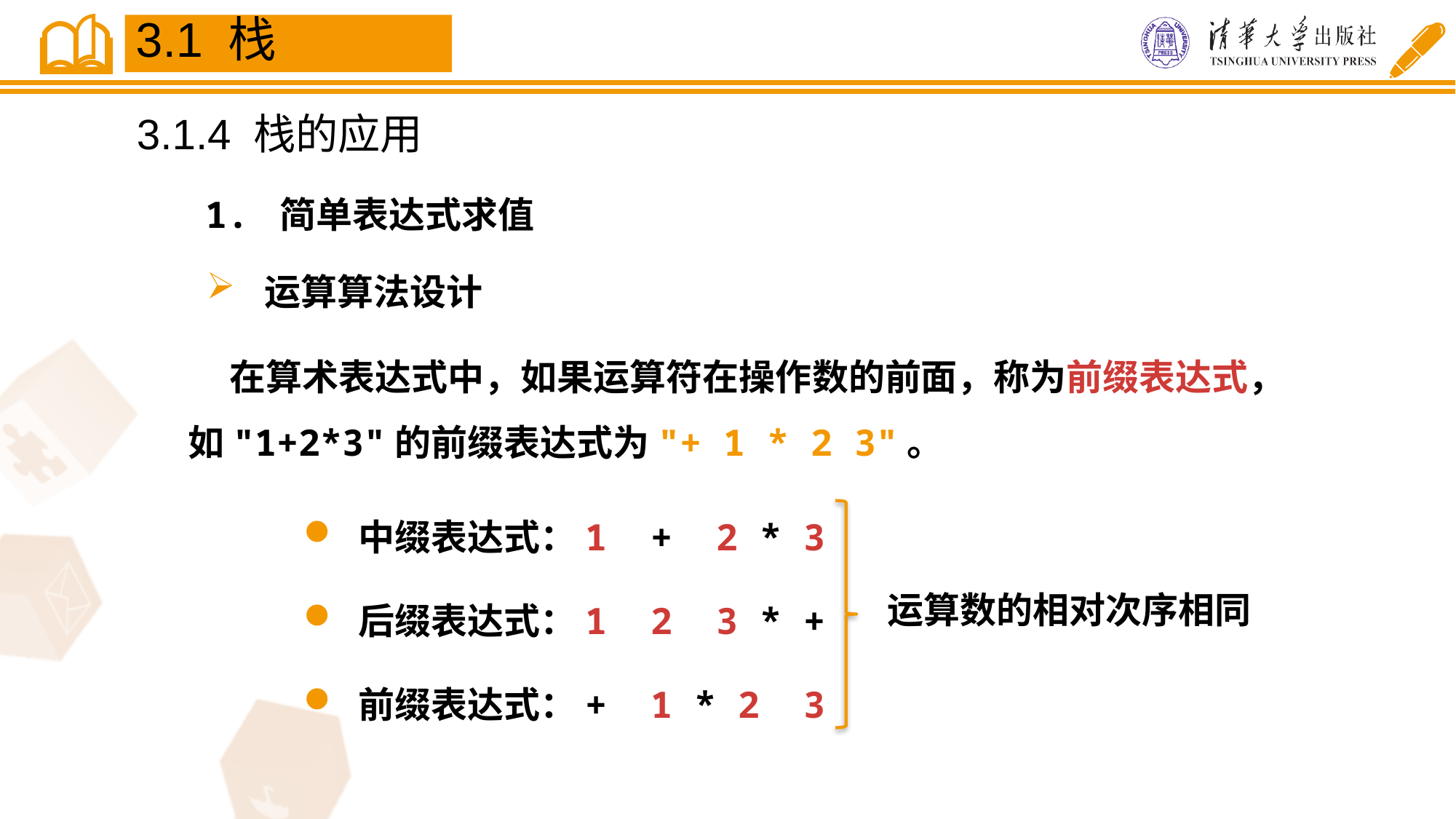

3.1 栈
3.1.4 栈的应用
1. 简单表达式求值
 运算算法设计
    在算术表达式中，如果运算符在操作数的前面，称为前缀表达式，如"1+2*3"的前缀表达式为"+ 1 * 2 3"。
中缀表达式：1  +  2 * 3
后缀表达式：1  2  3 * +
前缀表达式：+  1 * 2  3

运算数的相对次序相同